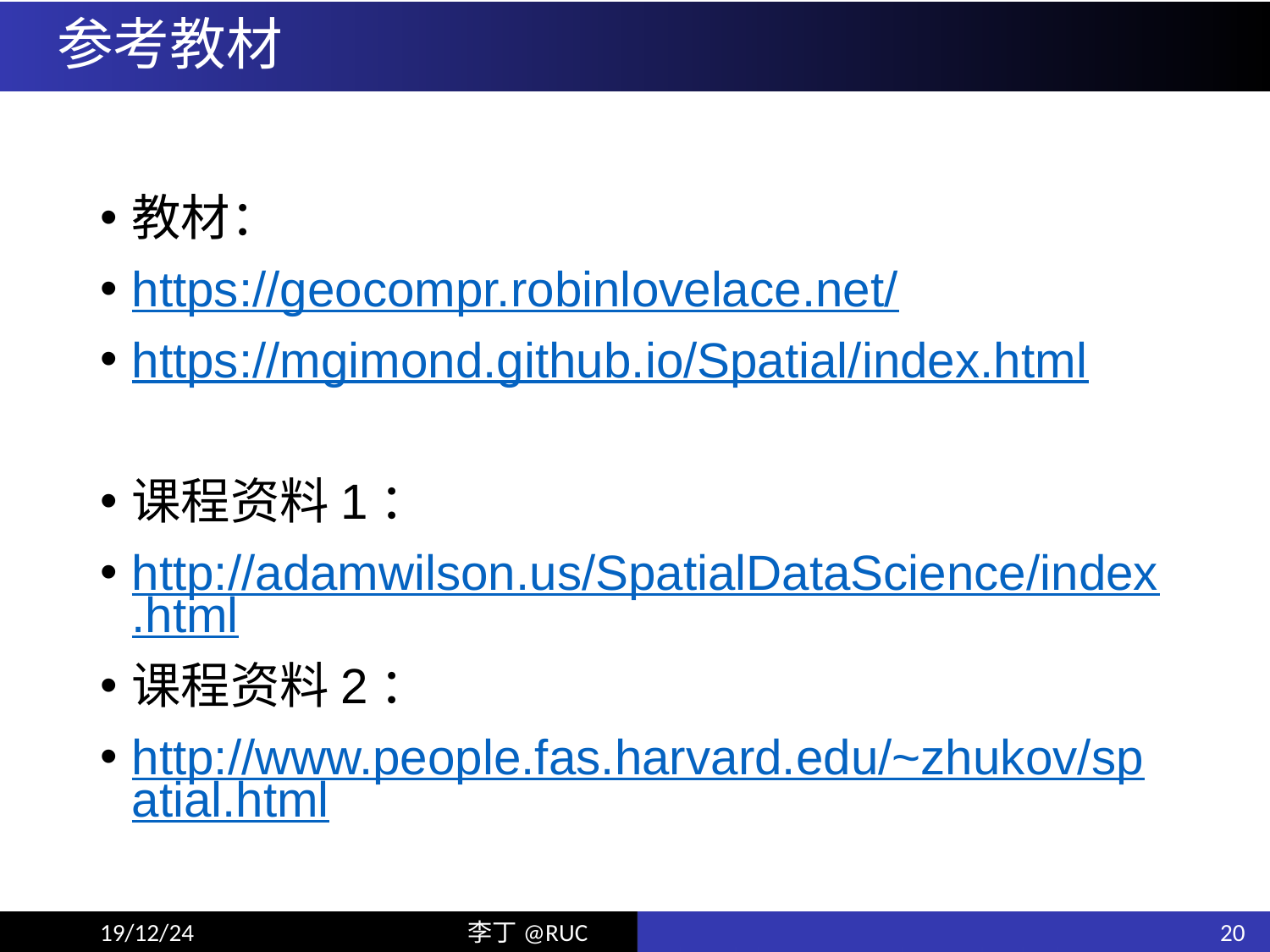

# 参考教材
教材：
https://geocompr.robinlovelace.net/
https://mgimond.github.io/Spatial/index.html

课程资料1：
http://adamwilson.us/SpatialDataScience/index.html
课程资料2：
http://www.people.fas.harvard.edu/~zhukov/spatial.html

20
19/12/24
李丁@RUC